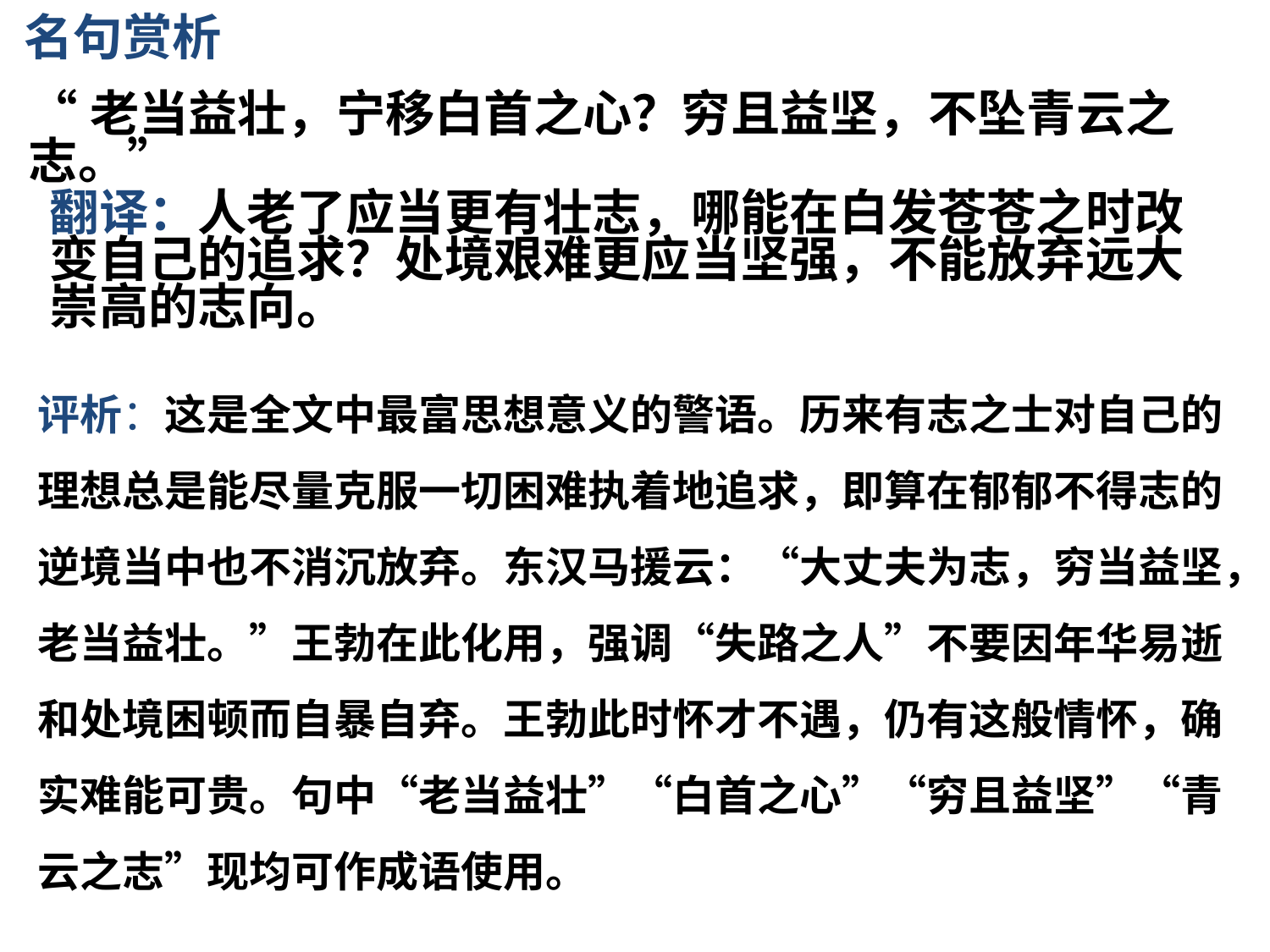

名句赏析
“老当益壮，宁移白首之心？穷且益坚，不坠青云之志。”
翻译：人老了应当更有壮志，哪能在白发苍苍之时改变自己的追求？处境艰难更应当坚强，不能放弃远大崇高的志向。
评析：这是全文中最富思想意义的警语。历来有志之士对自己的理想总是能尽量克服一切困难执着地追求，即算在郁郁不得志的逆境当中也不消沉放弃。东汉马援云：“大丈夫为志，穷当益坚，老当益壮。”王勃在此化用，强调“失路之人”不要因年华易逝和处境困顿而自暴自弃。王勃此时怀才不遇，仍有这般情怀，确实难能可贵。句中“老当益壮”“白首之心”“穷且益坚”“青云之志”现均可作成语使用。